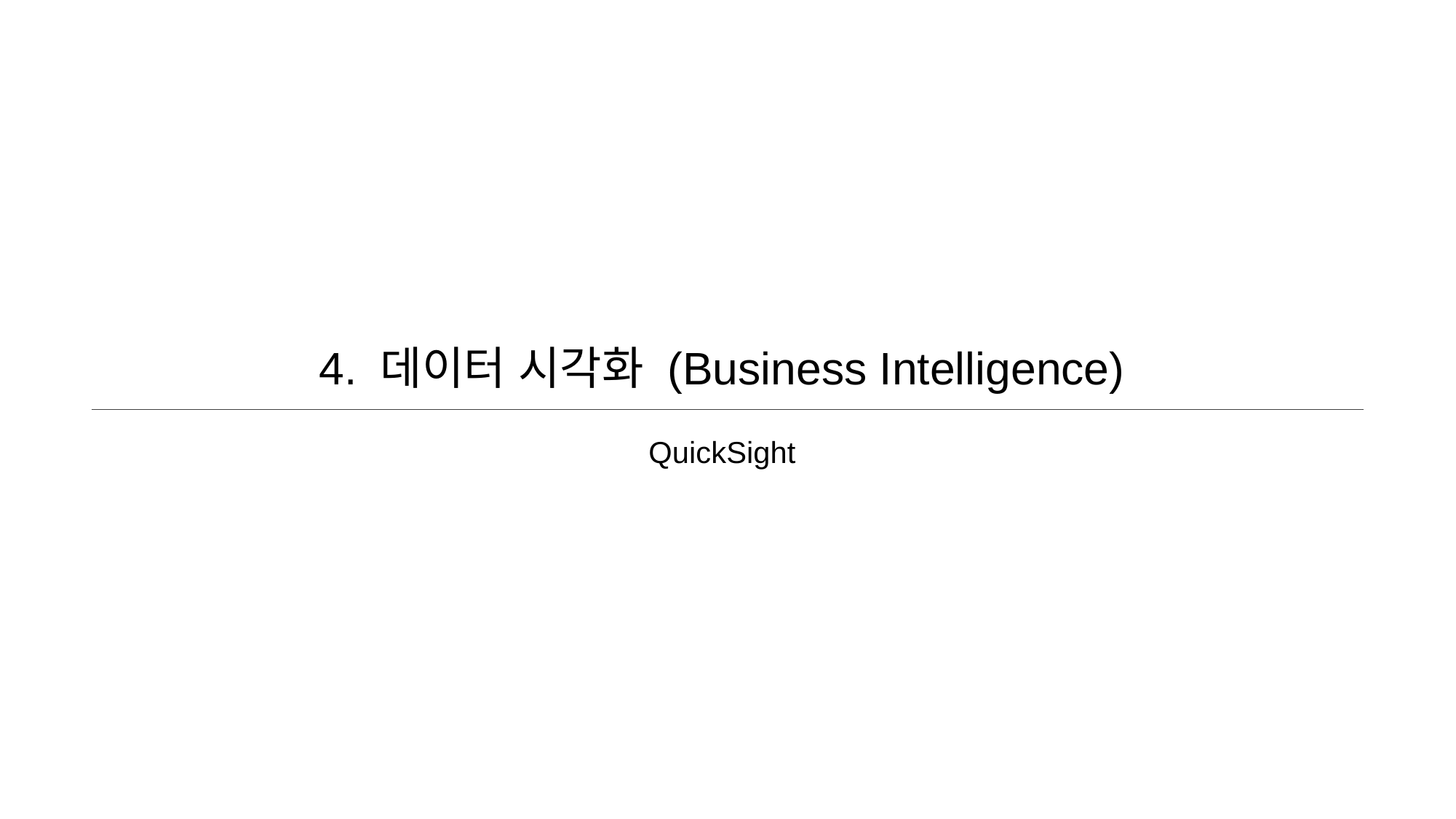

# 4. 데이터 시각화 (Business Intelligence)

QuickSight